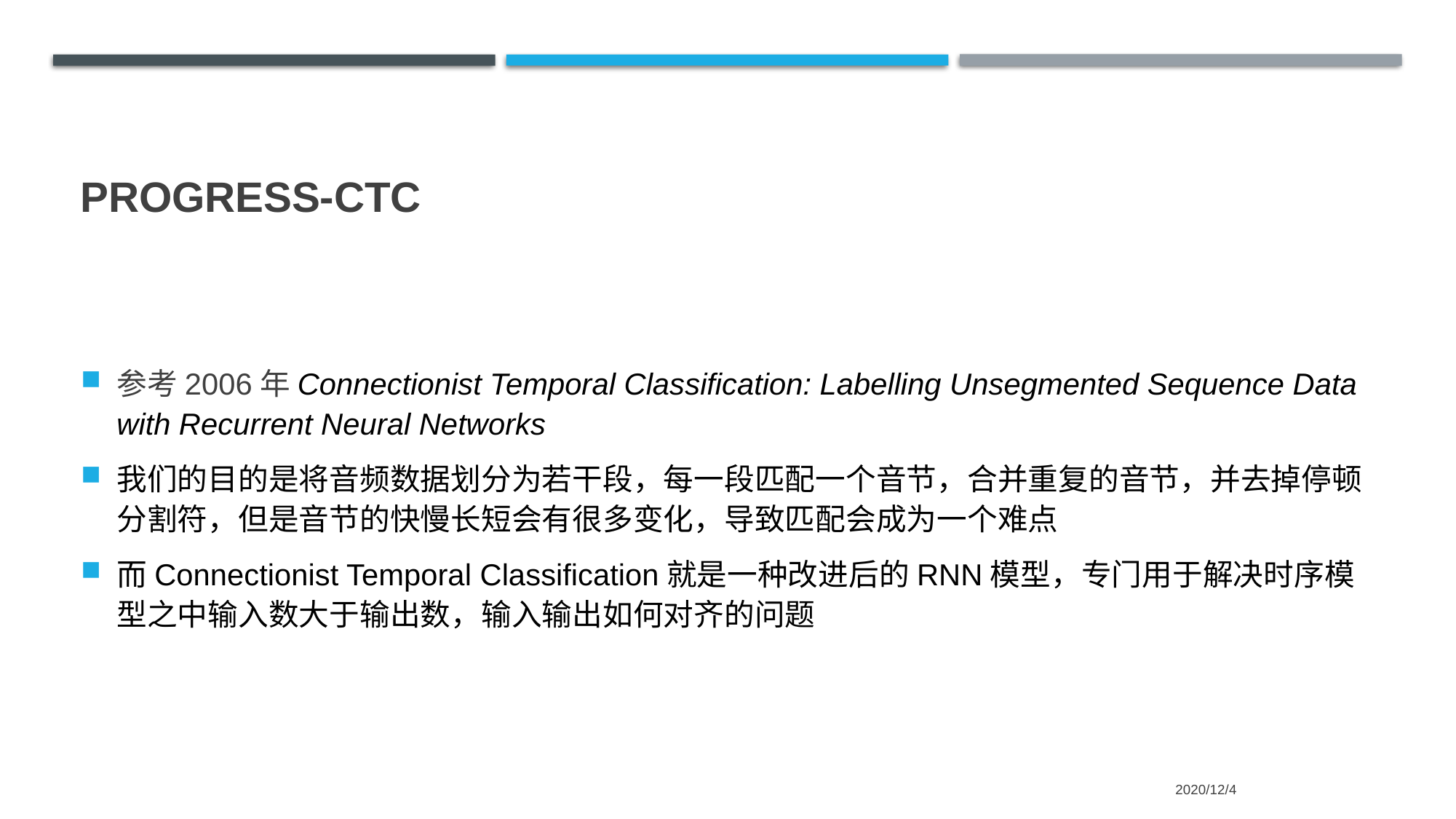

# progress-ctc
参考2006年Connectionist Temporal Classification: Labelling Unsegmented Sequence Data with Recurrent Neural Networks
我们的目的是将音频数据划分为若干段，每一段匹配一个音节，合并重复的音节，并去掉停顿分割符，但是音节的快慢长短会有很多变化，导致匹配会成为一个难点
而Connectionist Temporal Classification就是一种改进后的RNN模型，专门用于解决时序模型之中输入数大于输出数，输入输出如何对齐的问题
2020/12/4